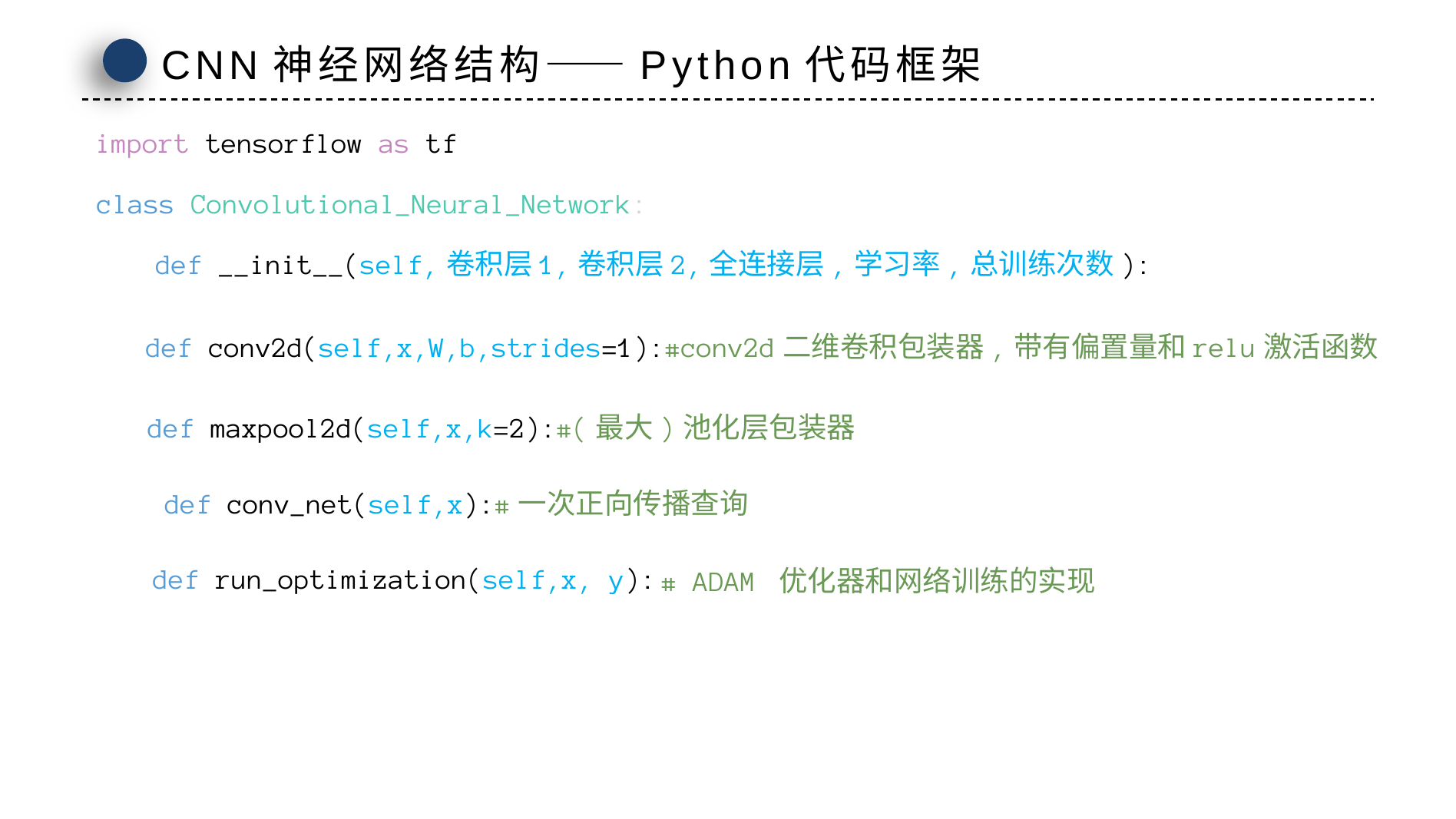

CNN神经网络结构——Python代码框架

import tensorflow as tf
class Convolutional_Neural_Network:
def __init__(self,卷积层1,卷积层2,全连接层,学习率,总训练次数):
def conv2d(self,x,W,b,strides=1):#conv2d二维卷积包装器,带有偏置量和relu激活函数

def maxpool2d(self,x,k=2):#(最大)池化层包装器
def conv_net(self,x):#一次正向传播查询
def run_optimization(self,x, y):

# ADAM 优化器和网络训练的实现